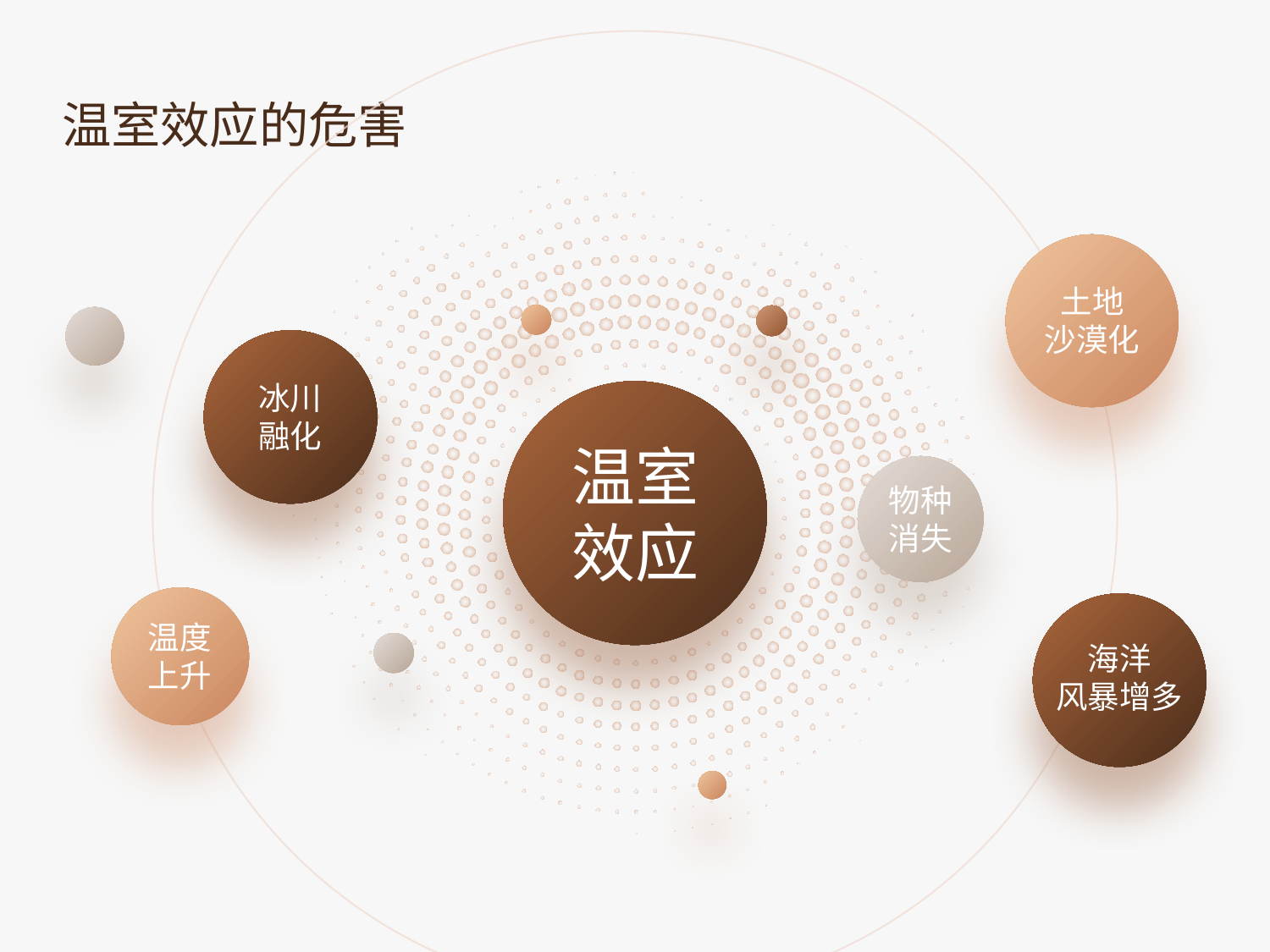

温室效应的危害

土地
沙漠化

冰川
融化

温室
效应

物种
消失

温度
上升
海洋
风暴增多